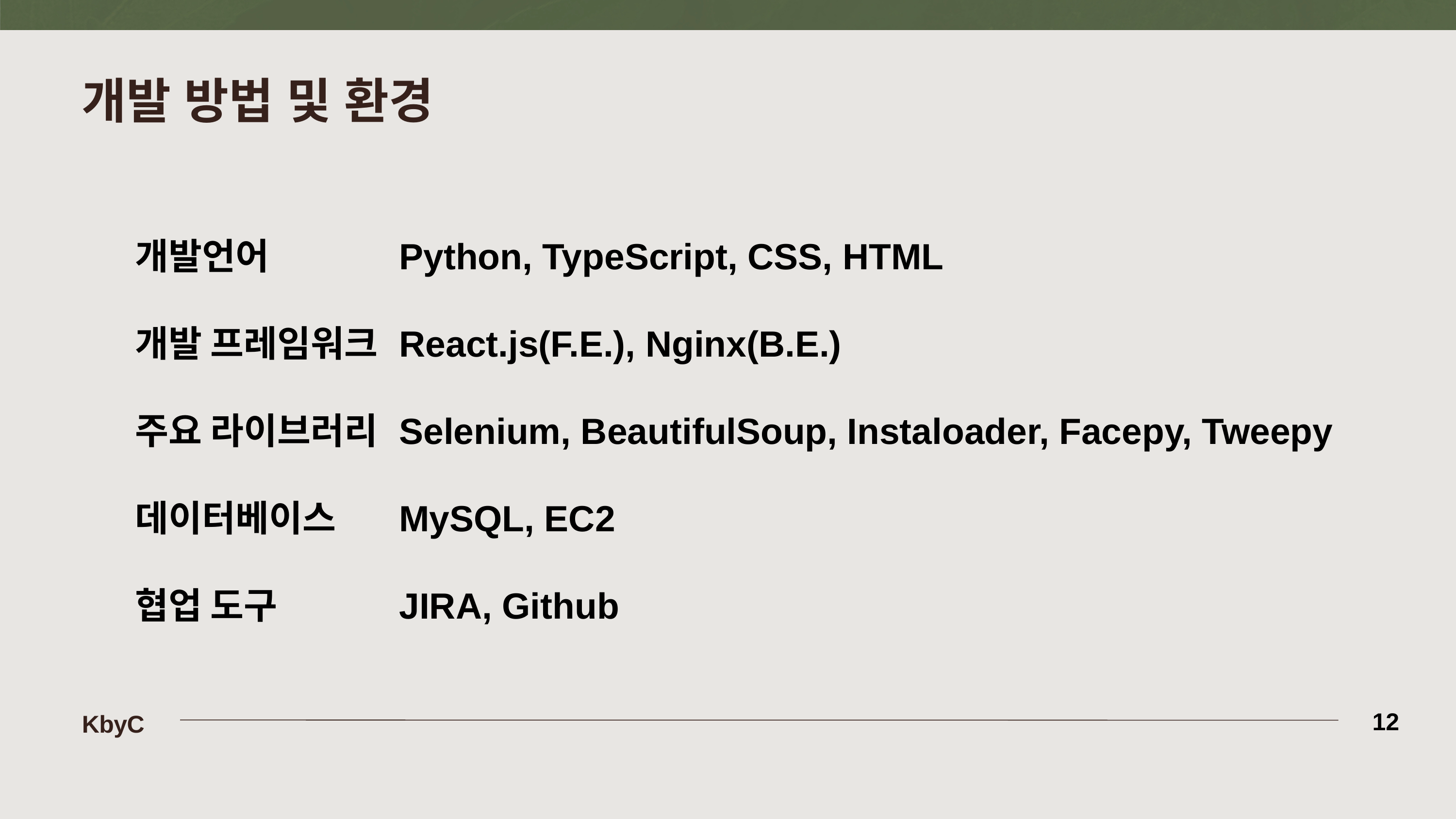

개발 방법 및 환경
개발언어		Python, TypeScript, CSS, HTML
개발 프레임워크	React.js(F.E.), Nginx(B.E.)
주요 라이브러리	Selenium, BeautifulSoup, Instaloader, Facepy, Tweepy
데이터베이스	MySQL, EC2
협업 도구		JIRA, Github
KbyC
12